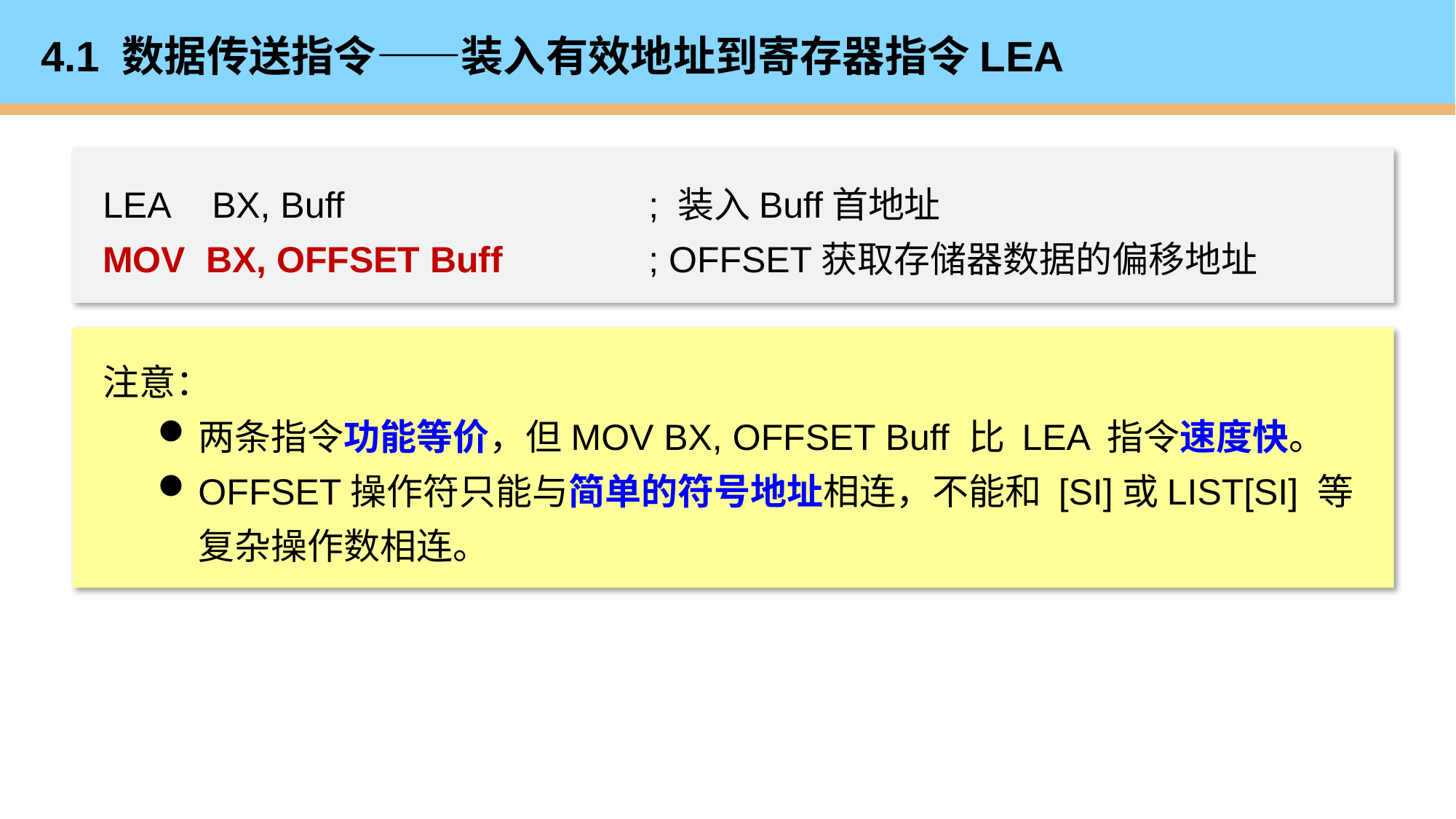

# 4.1 数据传送指令——装入有效地址到寄存器指令LEA
LEA  	BX, Buff	     		; 装入Buff首地址
MOV  BX, OFFSET Buff		; OFFSET获取存储器数据的偏移地址
注意：
两条指令功能等价，但MOV BX, OFFSET Buff 比 LEA 指令速度快。
OFFSET操作符只能与简单的符号地址相连，不能和 [SI]或LIST[SI] 等复杂操作数相连。
73